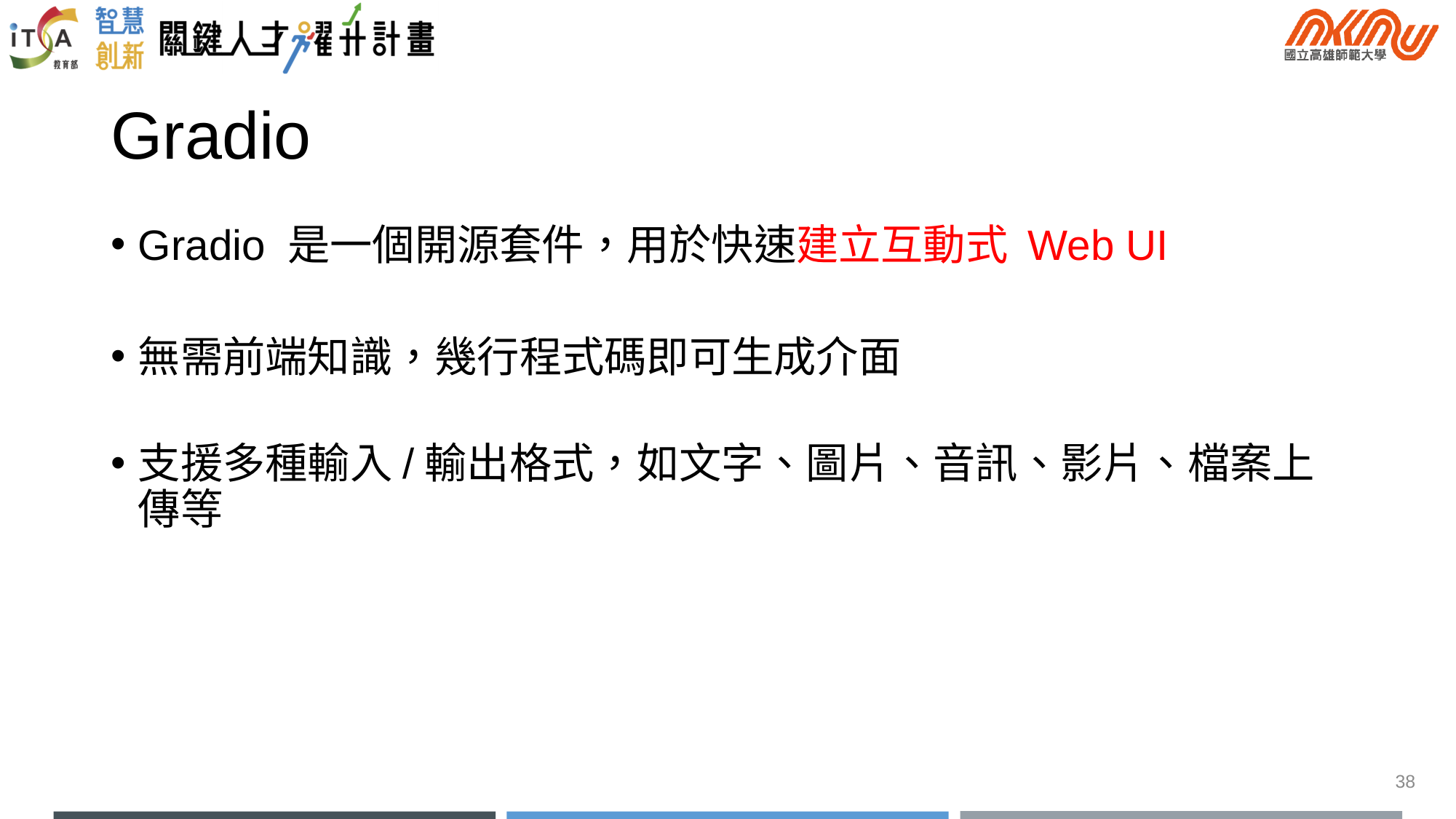

# Gradio
Gradio 是一個開源套件，用於快速建立互動式 Web UI
無需前端知識，幾行程式碼即可生成介面
支援多種輸入/輸出格式，如文字、圖片、音訊、影片、檔案上傳等
38